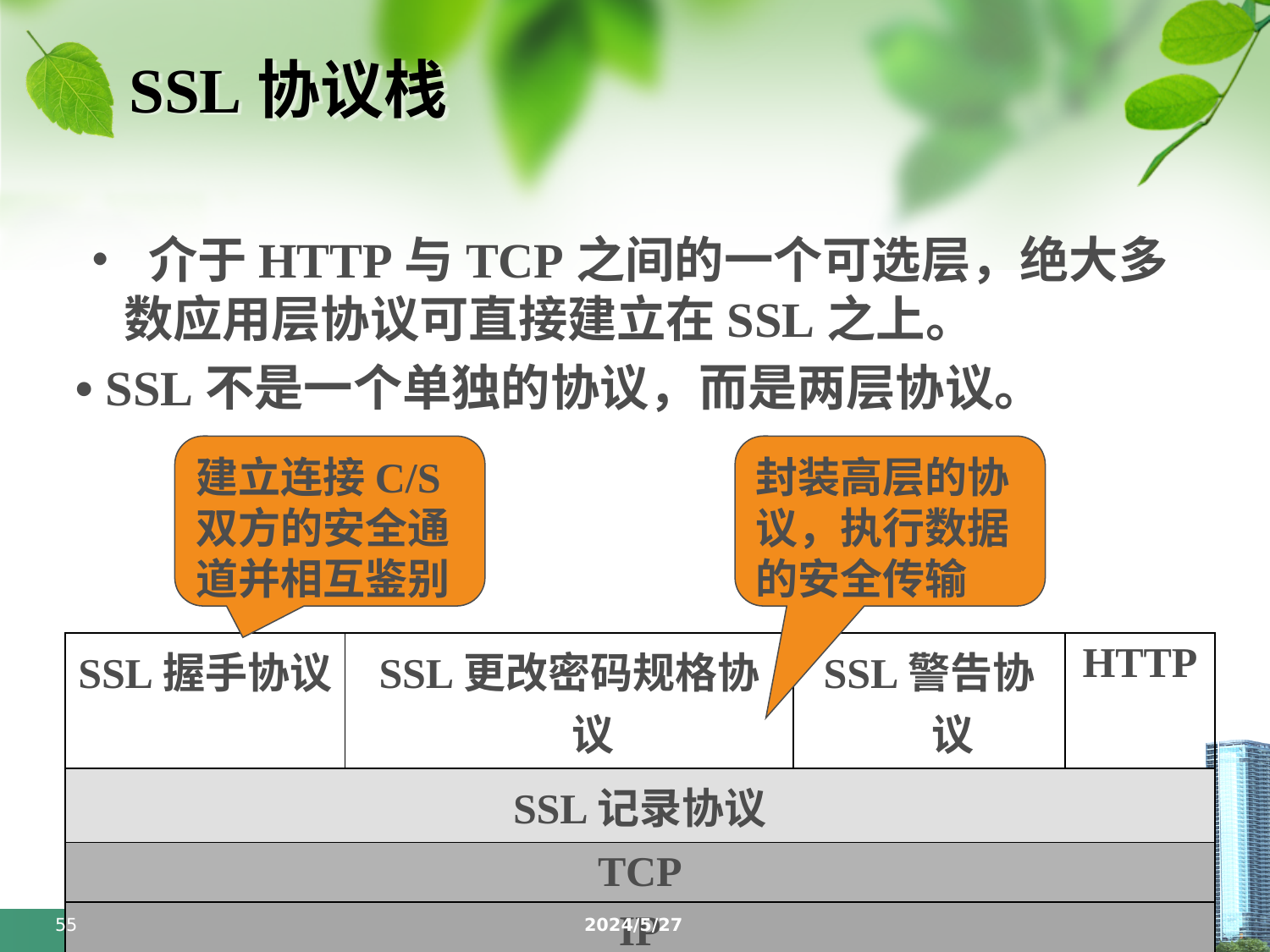

# SSL协议栈
• 介于HTTP与TCP之间的一个可选层，绝大多数应用层协议可直接建立在SSL之上。
• SSL不是一个单独的协议，而是两层协议。
建立连接C/S双方的安全通道并相互鉴别
封装高层的协议，执行数据的安全传输
| SSL握手协议 | SSL更改密码规格协议 | SSL警告协议 | HTTP |
| --- | --- | --- | --- |
| SSL记录协议 |  |  |  |
| TCP |  |  |  |
| IP |  |  |  |
55
2024/5/27